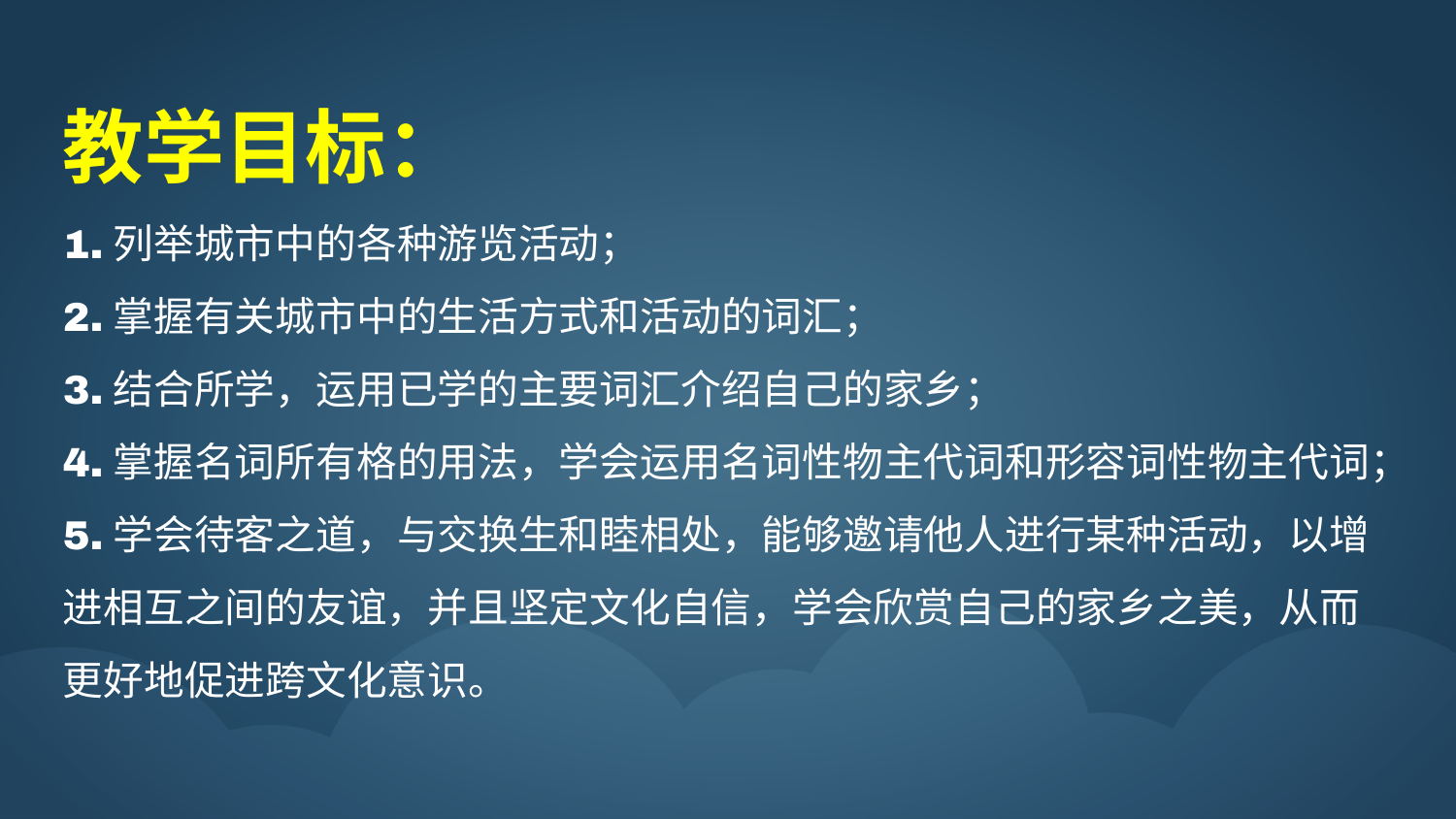

教学目标：
1.列举城市中的各种游览活动；
2.掌握有关城市中的生活方式和活动的词汇；
3.结合所学，运用已学的主要词汇介绍自己的家乡；
4.掌握名词所有格的用法，学会运用名词性物主代词和形容词性物主代词；
5.学会待客之道，与交换生和睦相处，能够邀请他人进行某种活动，以增进相互之间的友谊，并且坚定文化自信，学会欣赏自己的家乡之美，从而更好地促进跨文化意识。